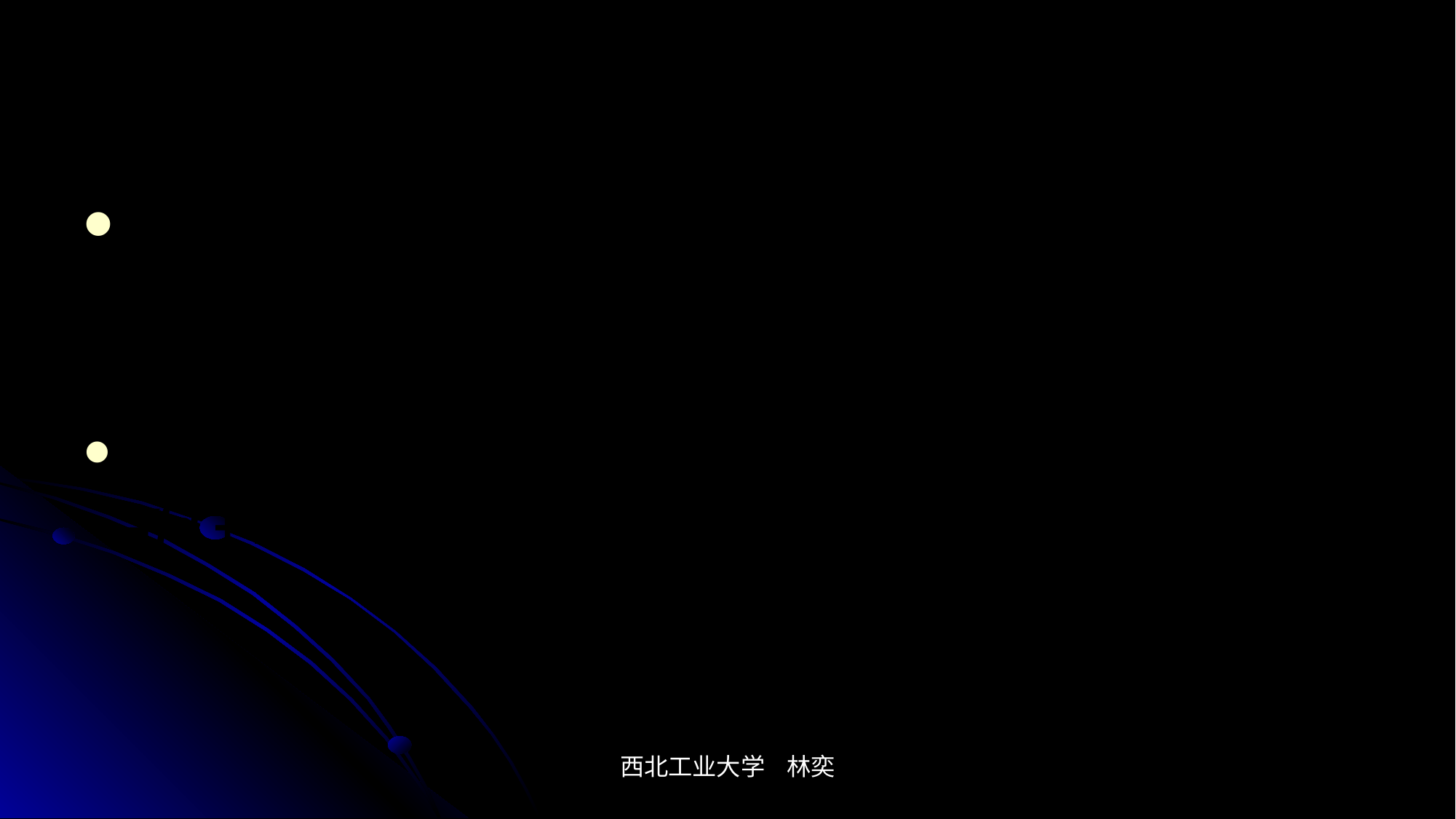

# 最左归约和符号串识别
最右推导（规范推导）
	E 	⇒ −E ⇒ −(E) ⇒ −(E + E)
		⇒  −(E + id) ⇒  −(id + id)
最左归约
   −(id + id) ⇒ −(E + id) ⇒ −(E + E) ⇒ −(E) ⇒ −E ⇒ E

西北工业大学    林奕
8